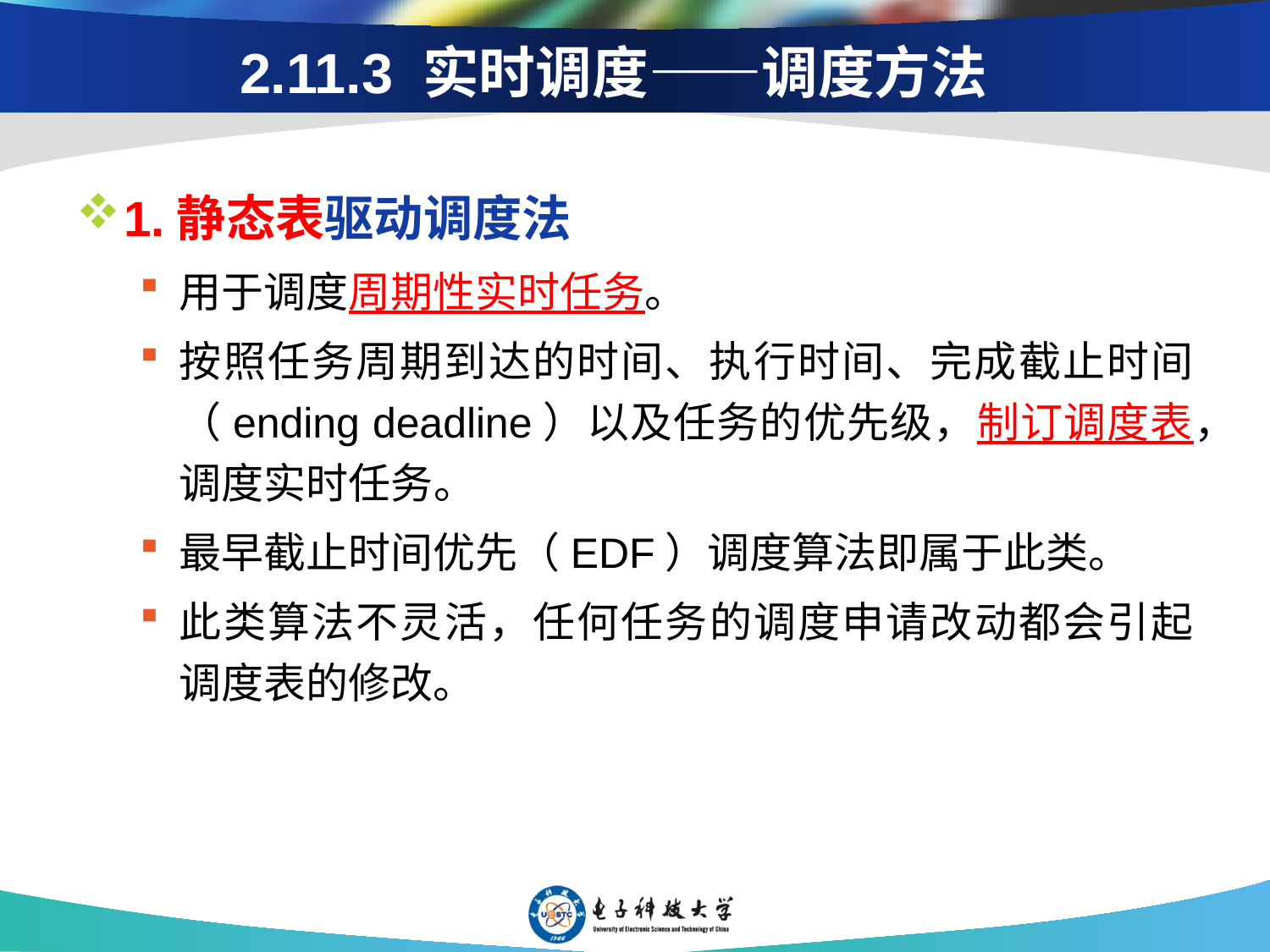

# 2.11.3 实时调度——调度方法
1.静态表驱动调度法
用于调度周期性实时任务。
按照任务周期到达的时间、执行时间、完成截止时间（ending deadline）以及任务的优先级，制订调度表，调度实时任务。
最早截止时间优先（EDF）调度算法即属于此类。
此类算法不灵活，任何任务的调度申请改动都会引起调度表的修改。